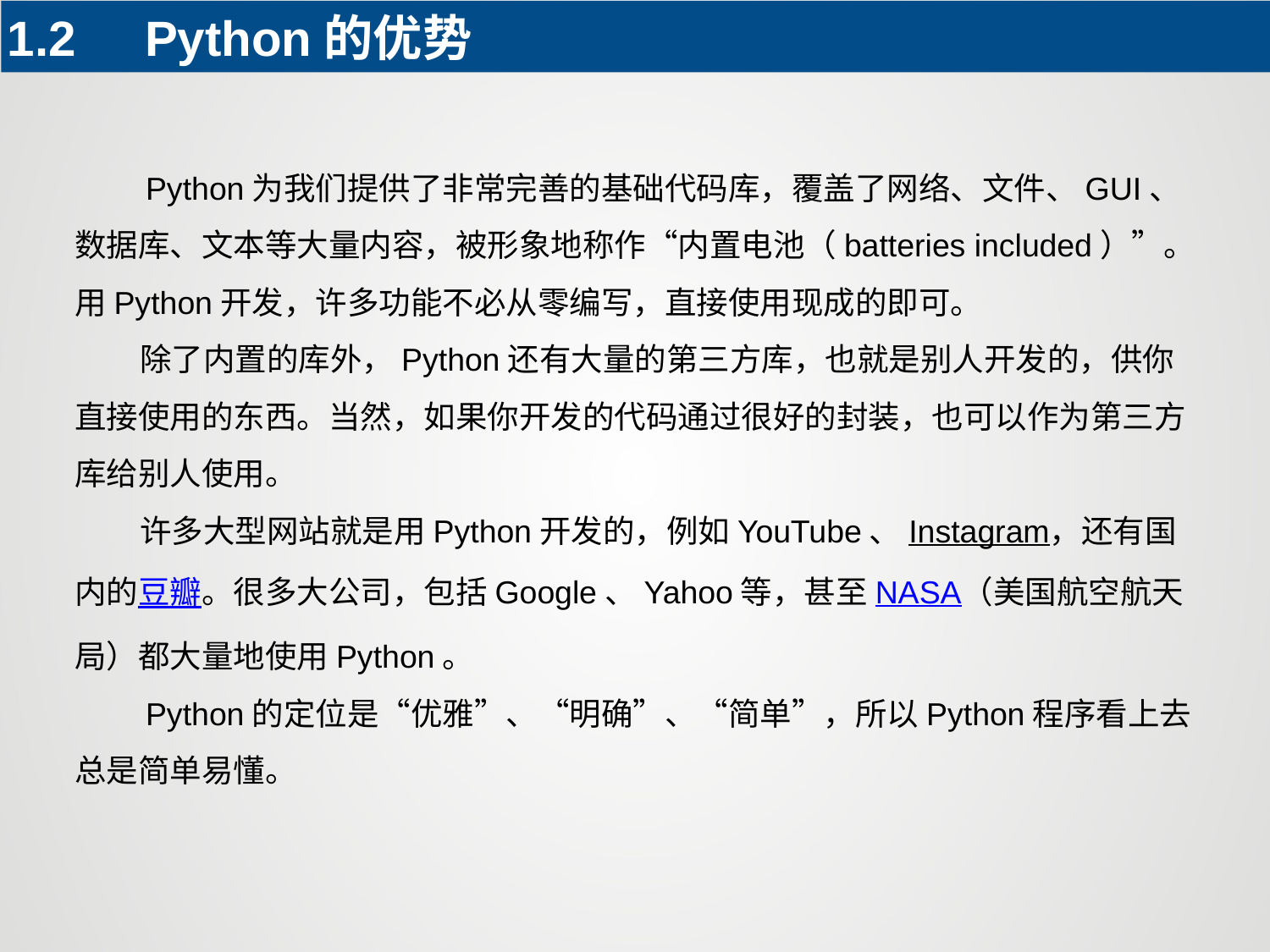

1.2     Python的优势
        Python为我们提供了非常完善的基础代码库，覆盖了网络、文件、GUI、数据库、文本等大量内容，被形象地称作“内置电池（batteries included）”。用Python开发，许多功能不必从零编写，直接使用现成的即可。
        除了内置的库外，Python还有大量的第三方库，也就是别人开发的，供你直接使用的东西。当然，如果你开发的代码通过很好的封装，也可以作为第三方库给别人使用。
        许多大型网站就是用Python开发的，例如YouTube、Instagram，还有国内的豆瓣。很多大公司，包括Google、Yahoo等，甚至NASA（美国航空航天局）都大量地使用Python。
        Python的定位是“优雅”、“明确”、“简单”，所以Python程序看上去总是简单易懂。